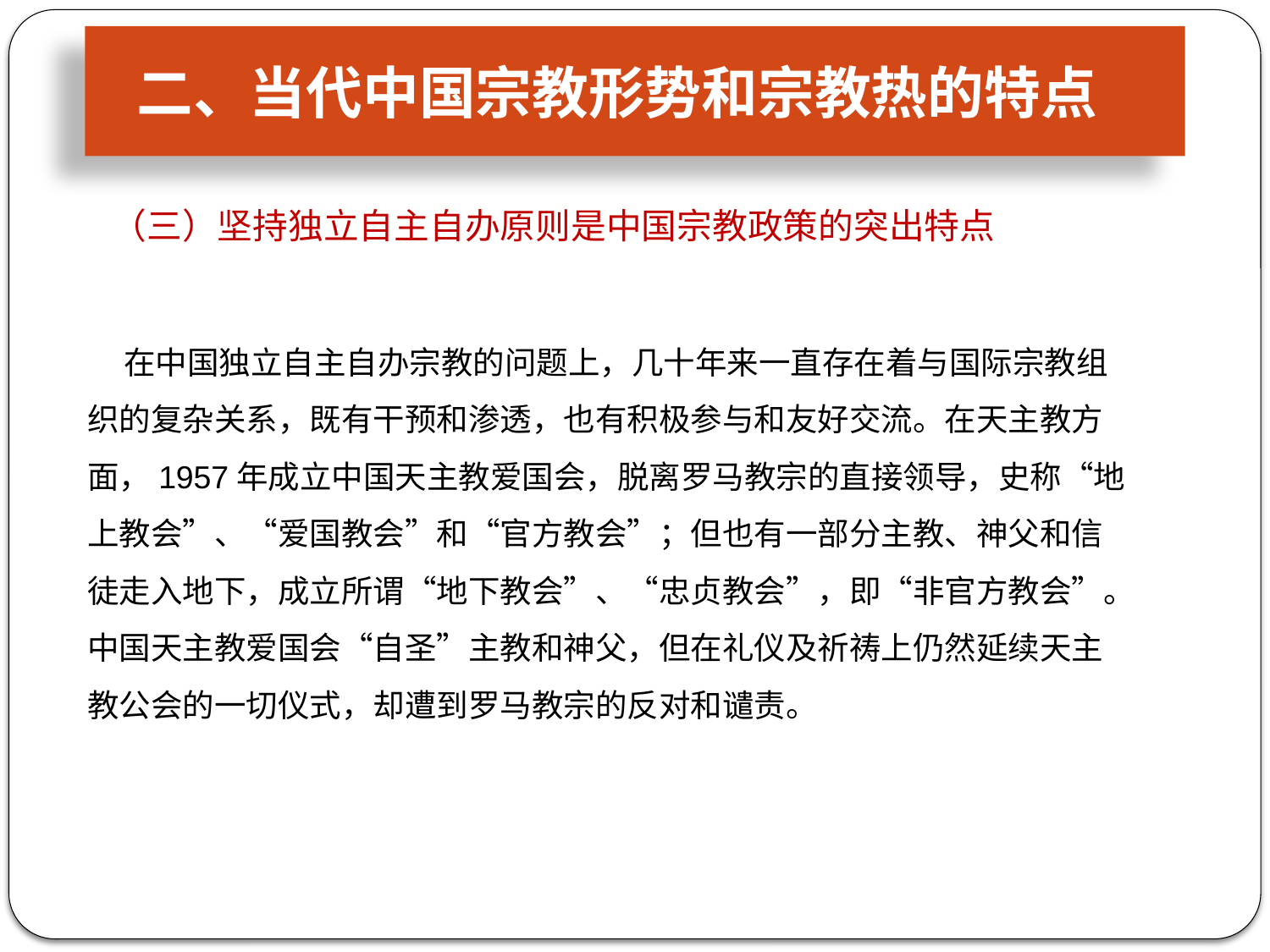

二、当代中国宗教形势和宗教热的特点
  （三）坚持独立自主自办原则是中国宗教政策的突出特点

    在中国独立自主自办宗教的问题上，几十年来一直存在着与国际宗教组织的复杂关系，既有干预和渗透，也有积极参与和友好交流。在天主教方面，1957年成立中国天主教爱国会，脱离罗马教宗的直接领导，史称“地上教会”、“爱国教会”和“官方教会”；但也有一部分主教、神父和信徒走入地下，成立所谓“地下教会”、“忠贞教会”，即“非官方教会”。中国天主教爱国会“自圣”主教和神父，但在礼仪及祈祷上仍然延续天主教公会的一切仪式，却遭到罗马教宗的反对和谴责。